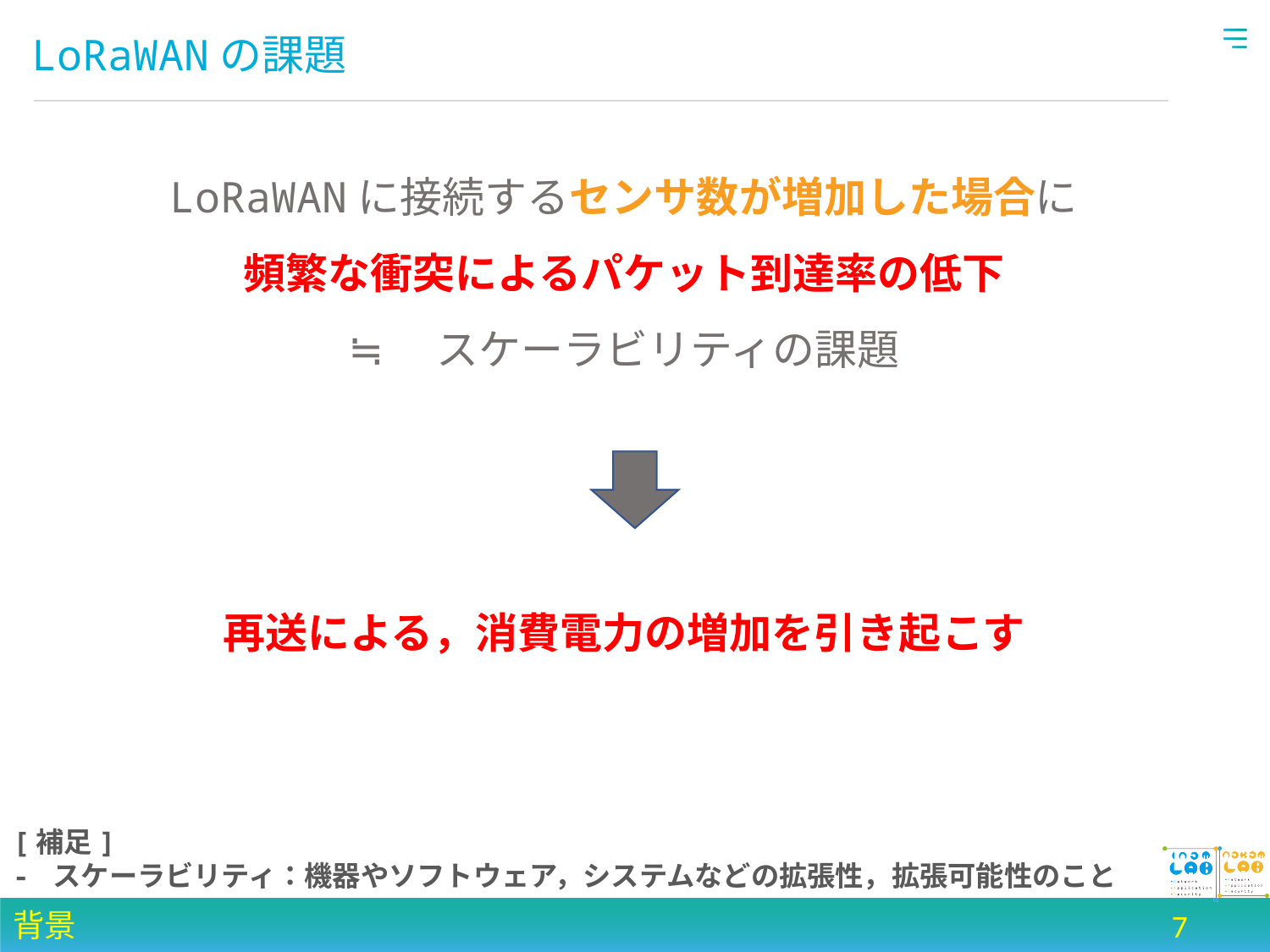

# LoRaWANの課題
LoRaWANに接続するセンサ数が増加した場合に
頻繁な衝突によるパケット到達率の低下
≒　スケーラビリティの課題

再送による，消費電力の増加を引き起こす
[補足]
- スケーラビリティ：機器やソフトウェア，システムなどの拡張性，拡張可能性のこと
背景